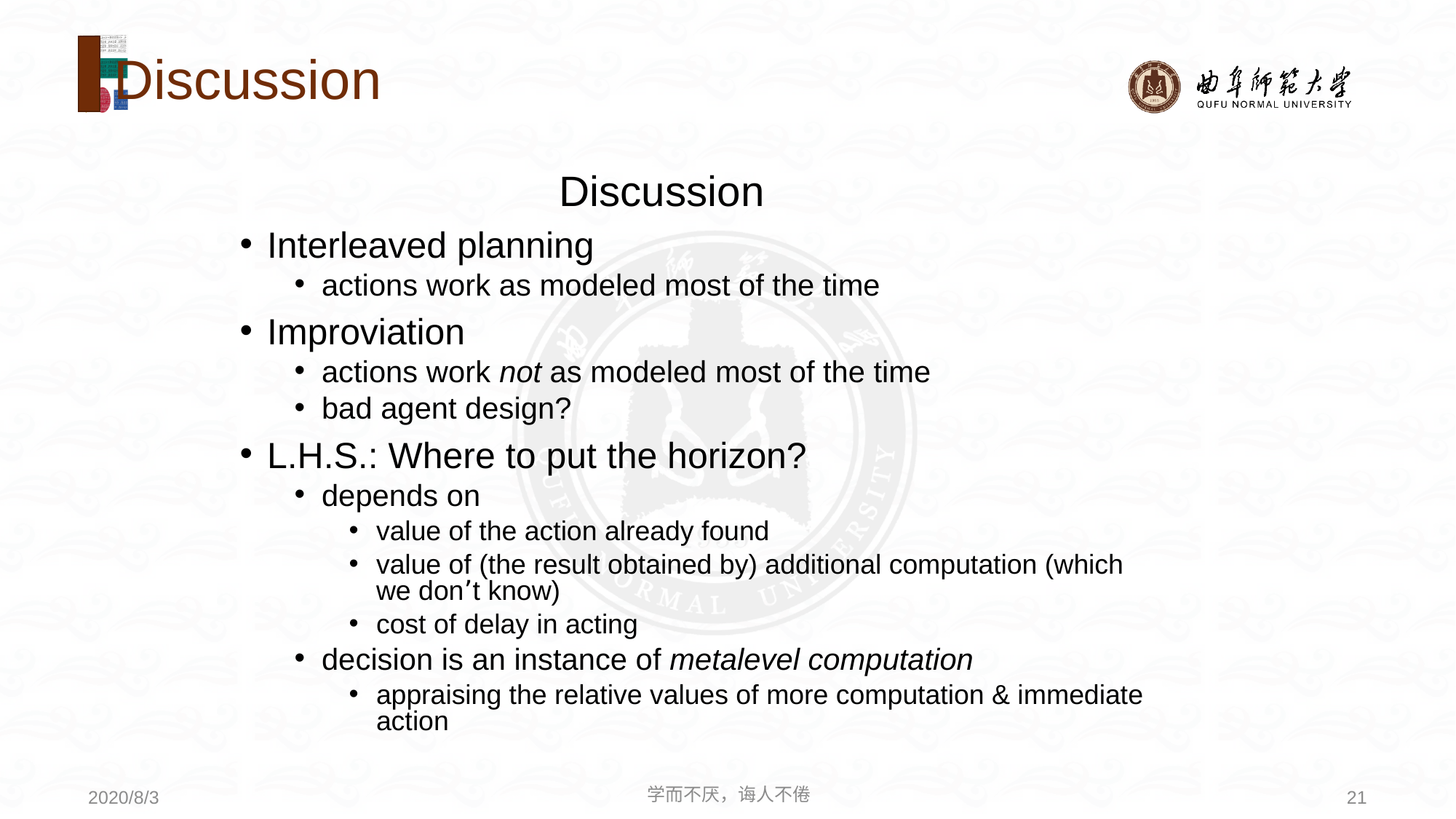

# Discussion
                           Discussion
Interleaved planning
actions work as modeled most of the time
Improviation
actions work not as modeled most of the time
bad agent design?
L.H.S.: Where to put the horizon?
depends on
value of the action already found
value of (the result obtained by) additional computation (which we don’t know)
cost of delay in acting
decision is an instance of metalevel computation
appraising the relative values of more computation & immediate action
学而不厌，诲人不倦
21
2020/8/3